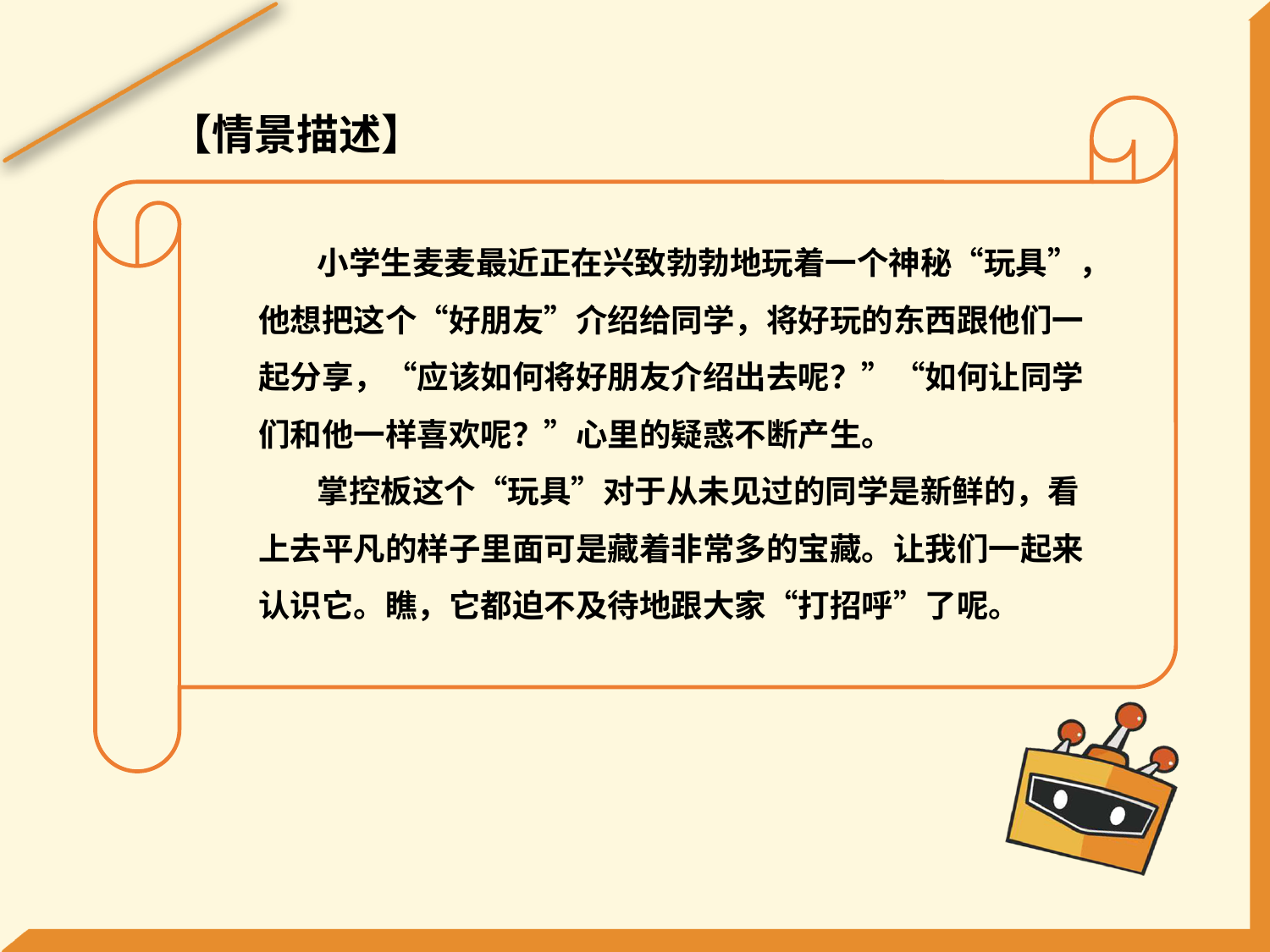

【情景描述】
  小学生麦麦最近正在兴致勃勃地玩着一个神秘“玩具”，他想把这个“好朋友”介绍给同学，将好玩的东西跟他们一起分享，“应该如何将好朋友介绍出去呢？”“如何让同学们和他一样喜欢呢？”心里的疑惑不断产生。
  掌控板这个“玩具”对于从未见过的同学是新鲜的，看上去平凡的样子里面可是藏着非常多的宝藏。让我们一起来认识它。瞧，它都迫不及待地跟大家“打招呼”了呢。